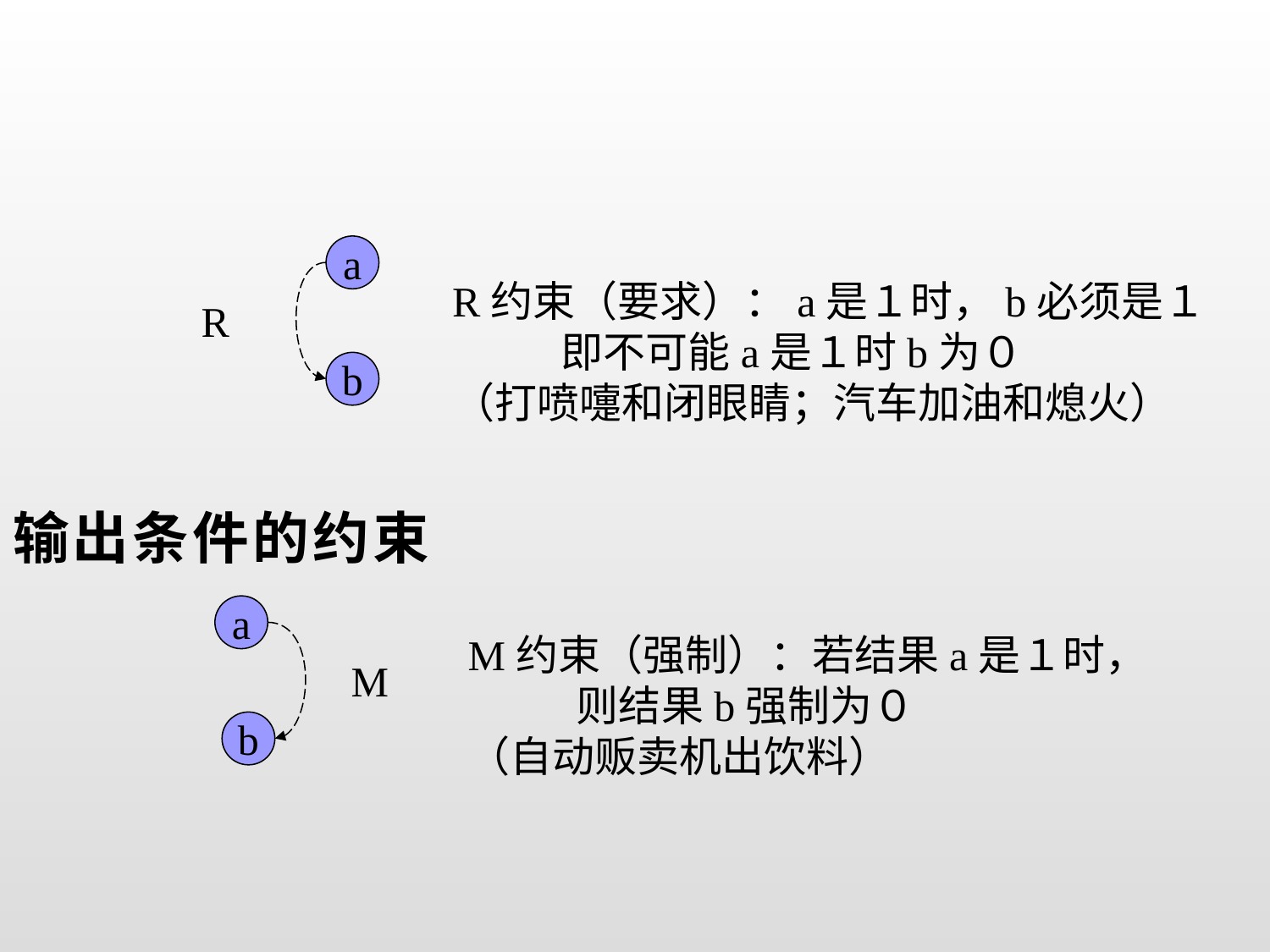

a
R约束（要求）：a是１时，b必须是１
       　即不可能a是１时b为０
（打喷嚏和闭眼睛；汽车加油和熄火）
R
b

输出条件的约束
a
M约束（强制）：若结果a是１时，
       　则结果b强制为０
（自动贩卖机出饮料）
M
b